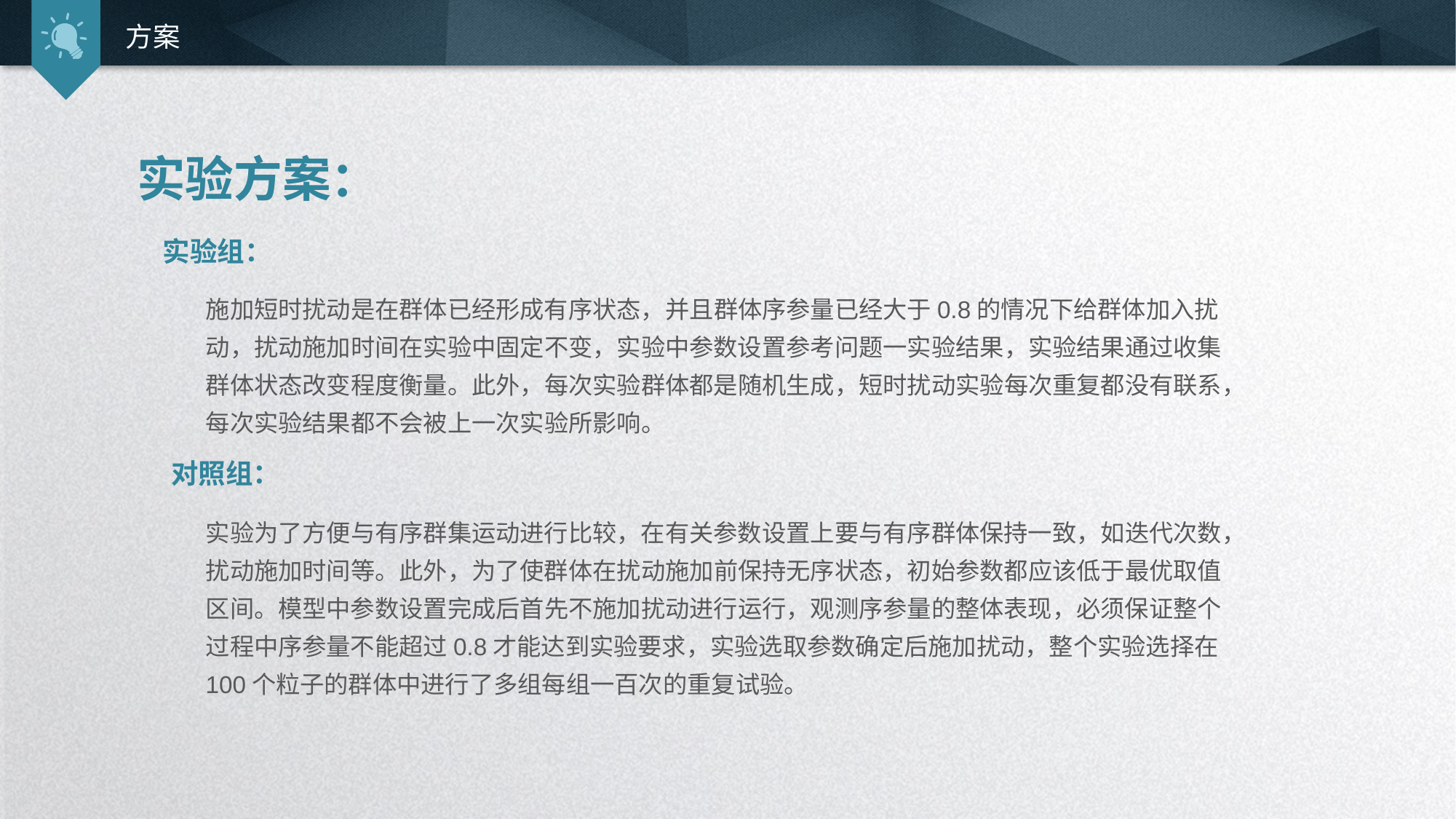

方案
实验方案：
实验组：
施加短时扰动是在群体已经形成有序状态，并且群体序参量已经大于0.8的情况下给群体加入扰动，扰动施加时间在实验中固定不变，实验中参数设置参考问题一实验结果，实验结果通过收集群体状态改变程度衡量。此外，每次实验群体都是随机生成，短时扰动实验每次重复都没有联系，每次实验结果都不会被上一次实验所影响。

对照组：
实验为了方便与有序群集运动进行比较，在有关参数设置上要与有序群体保持一致，如迭代次数，扰动施加时间等。此外，为了使群体在扰动施加前保持无序状态，初始参数都应该低于最优取值区间。模型中参数设置完成后首先不施加扰动进行运行，观测序参量的整体表现，必须保证整个过程中序参量不能超过0.8才能达到实验要求，实验选取参数确定后施加扰动，整个实验选择在100个粒子的群体中进行了多组每组一百次的重复试验。
延时符